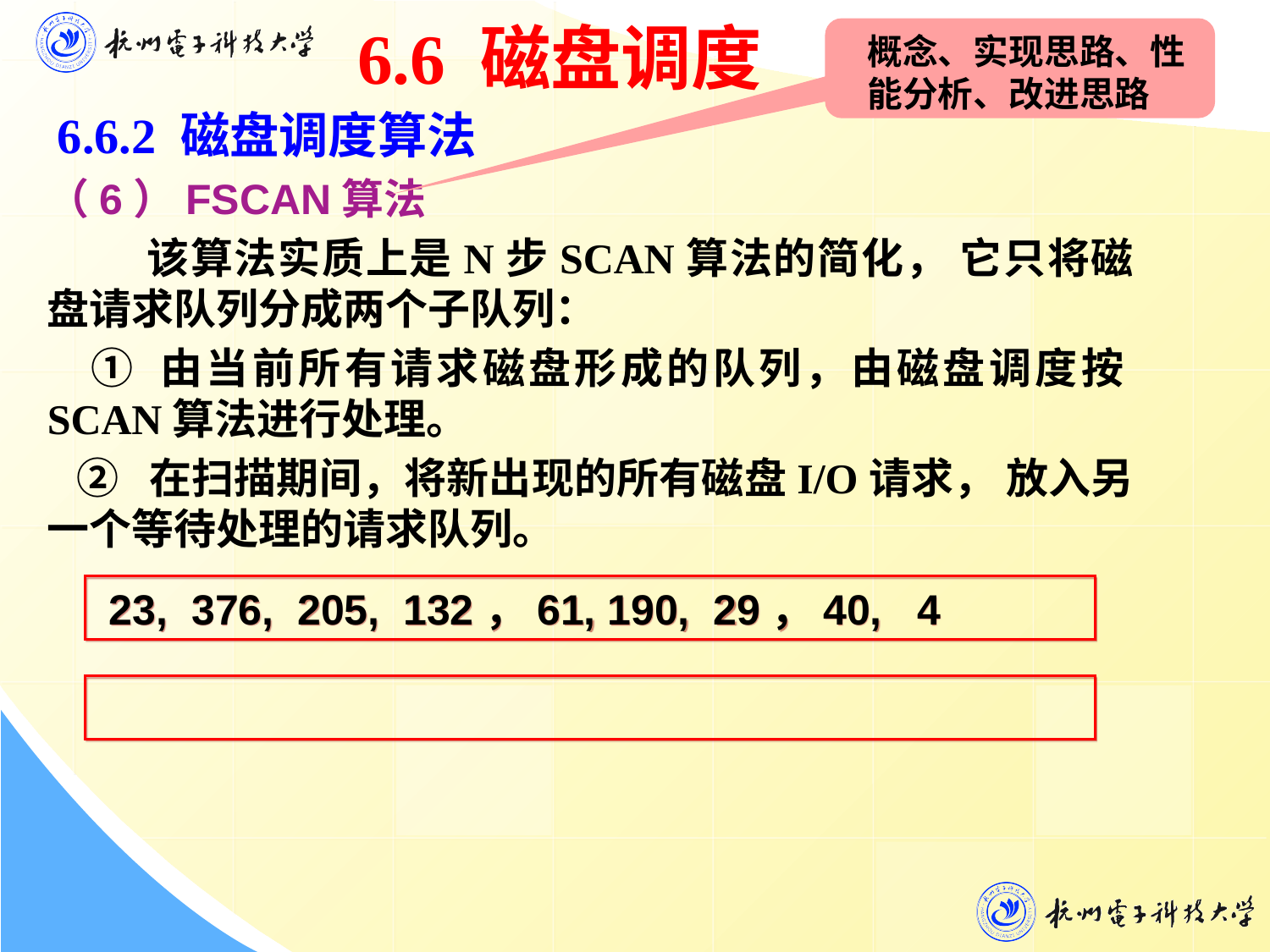

6.6 磁盘调度
概念、实现思路、性能分析、改进思路
6.6.2 磁盘调度算法
（6）FSCAN算法
        该算法实质上是N步SCAN算法的简化， 它只将磁盘请求队列分成两个子队列：
   ① 由当前所有请求磁盘形成的队列，由磁盘调度按SCAN算法进行处理。
   ②  在扫描期间，将新出现的所有磁盘I/O请求， 放入另一个等待处理的请求队列。
 23,  376,  205,  132，61, 190,  29，40,   4